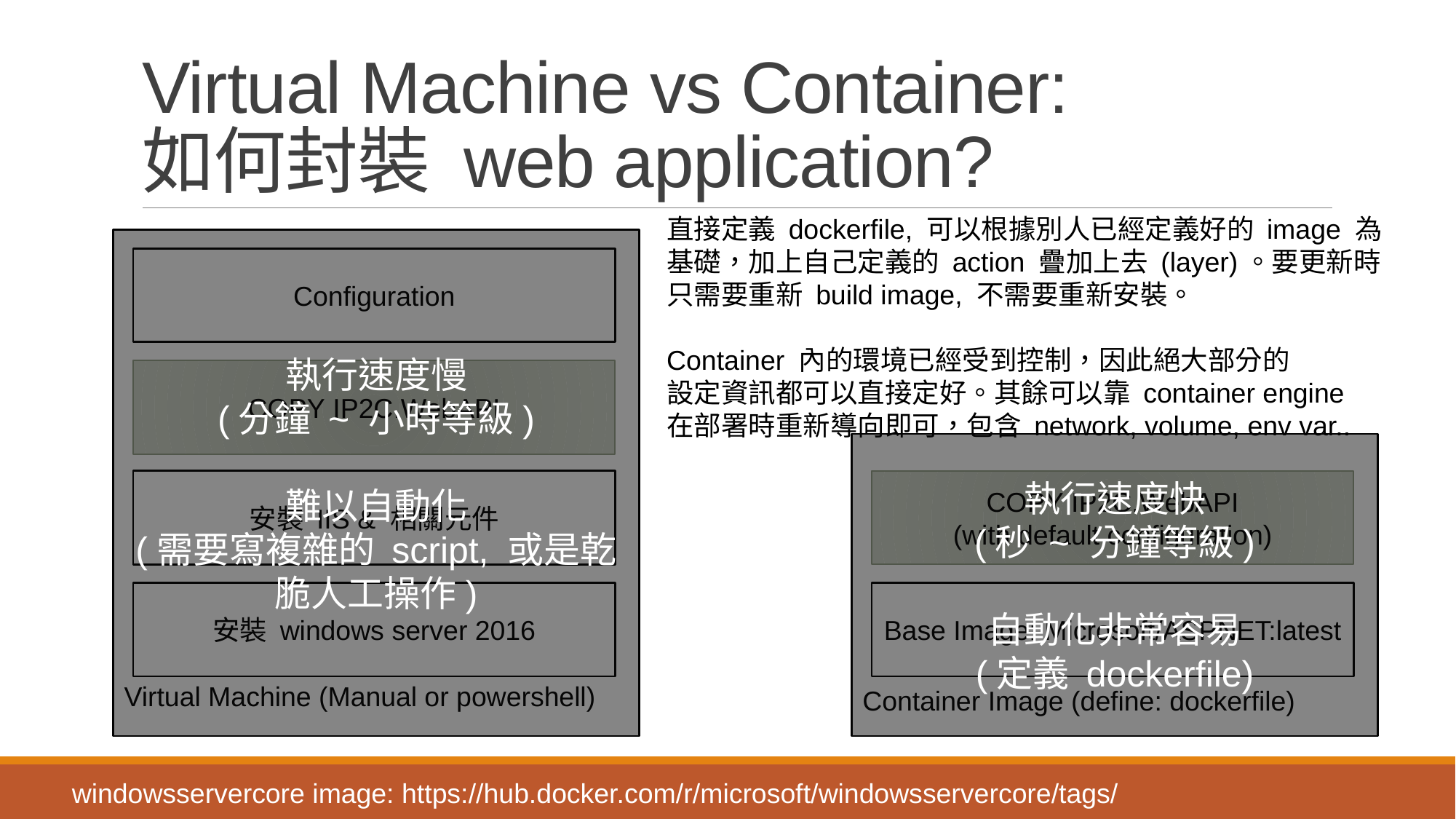

# Virtual Machine vs Container: 如何封裝 web application?
直接定義 dockerfile, 可以根據別人已經定義好的 image 為
基礎，加上自己定義的 action 疊加上去 (layer)。要更新時
只需要重新 build image, 不需要重新安裝。
Container 內的環境已經受到控制，因此絕大部分的
設定資訊都可以直接定好。其餘可以靠 container engine
在部署時重新導向即可，包含 network, volume, env var..

Virtual Machine (Manual or powershell)
執行速度慢
(分鐘 ~ 小時等級)

難以自動化
(需要寫複雜的 script, 或是乾脆人工操作)
Configuration
COPY IP2C.WebAPI
執行速度快
(秒 ~ 分鐘等級)

自動化非常容易
(定義 dockerfile)

Container Image (define: dockerfile)
安裝 IIS & 相關元件
COPY IP2C.WebAPI
(with default configuration)
安裝 windows server 2016
Base Image: Microsoft/ASPNET:latest
windowsservercore image: https://hub.docker.com/r/microsoft/windowsservercore/tags/